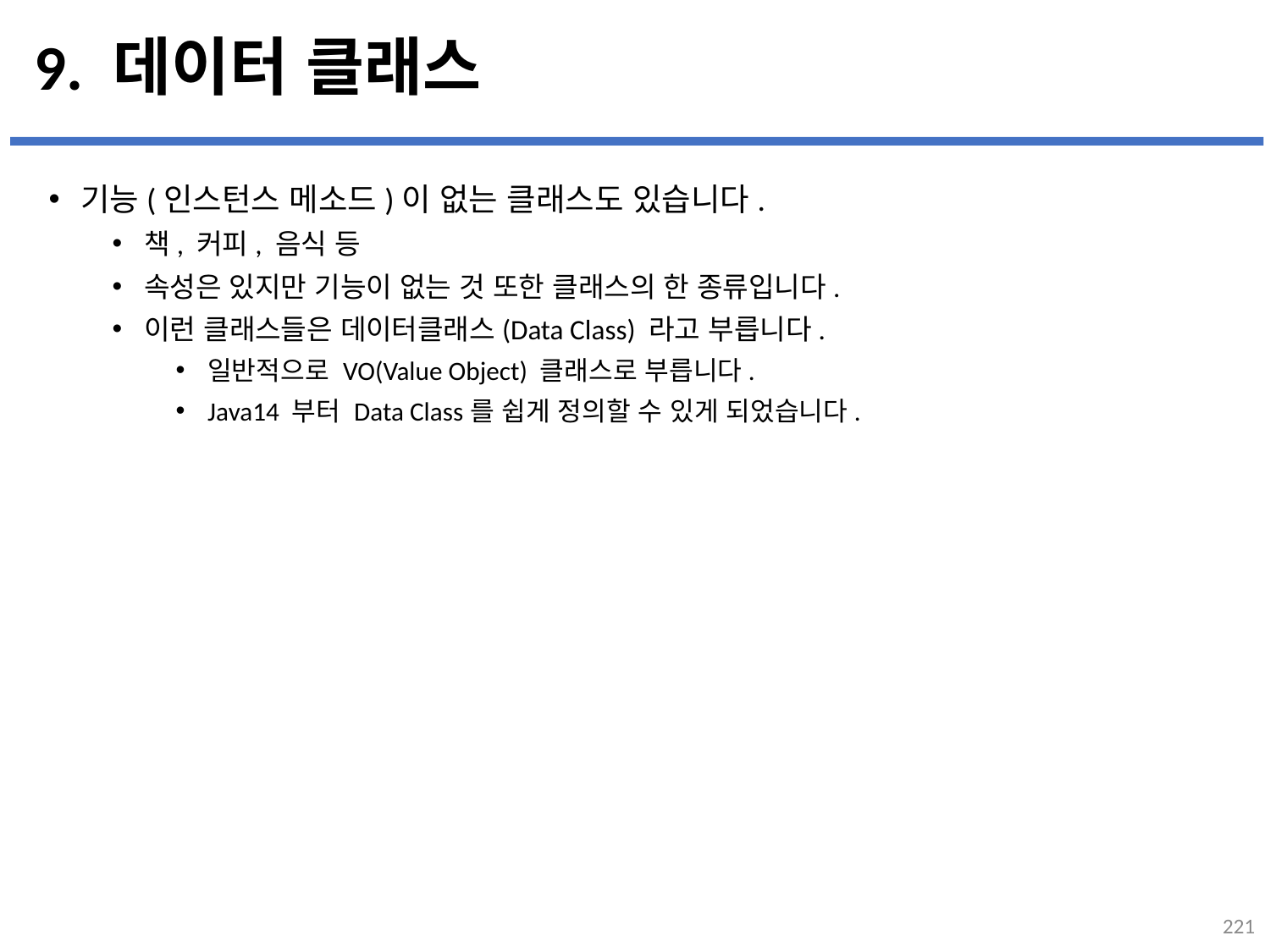

# 9. 데이터 클래스
기능(인스턴스 메소드)이 없는 클래스도 있습니다.
책, 커피, 음식 등
속성은 있지만 기능이 없는 것 또한 클래스의 한 종류입니다.
이런 클래스들은 데이터클래스(Data Class) 라고 부릅니다.
일반적으로 VO(Value Object) 클래스로 부릅니다.
Java14 부터 Data Class를 쉽게 정의할 수 있게 되었습니다.
...

설명
221